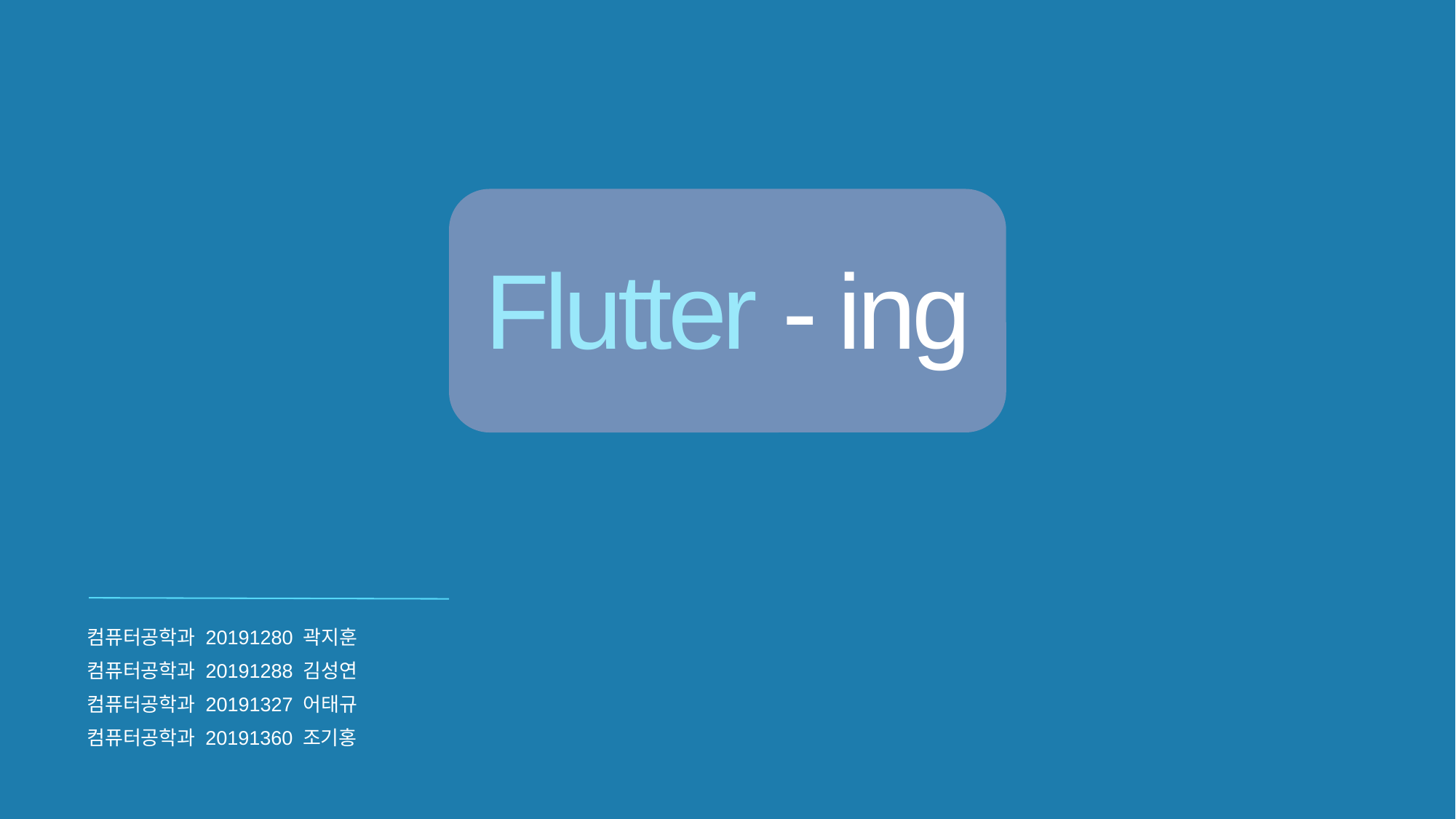

Flutter - ing

컴퓨터공학과 20191280 곽지훈
컴퓨터공학과 20191288 김성연
컴퓨터공학과 20191327 어태규
컴퓨터공학과 20191360 조기홍